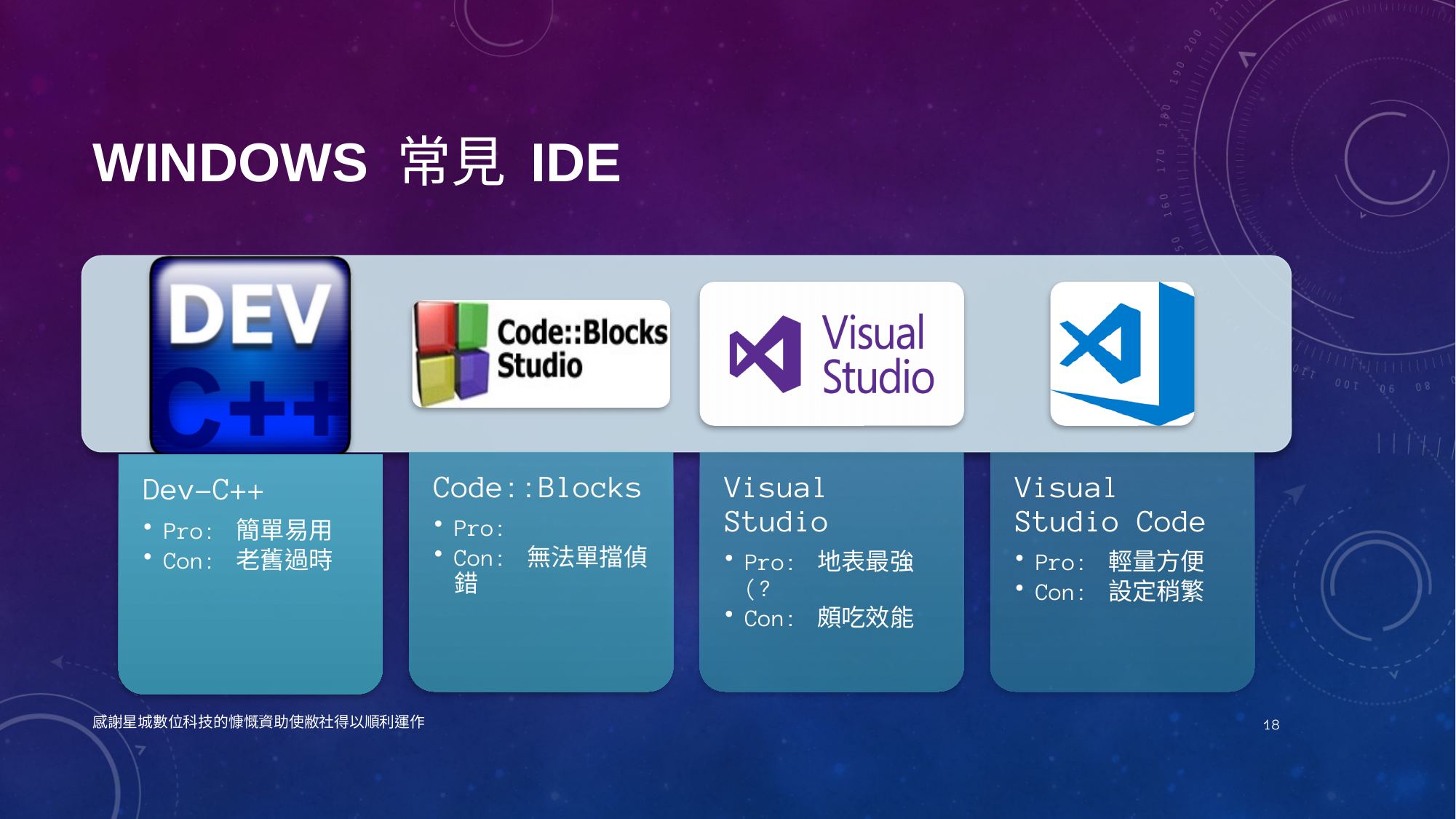

# Windows 常見 IDE
Dev-C++
Pro: 簡單易用
Con: 老舊過時
Code::Blocks
Pro:
Con: 無法單擋偵錯
Visual Studio
Pro: 地表最強(?
Con: 頗吃效能
Visual Studio Code
Pro: 輕量方便
Con: 設定稍繁
感謝星城數位科技的慷慨資助使敝社得以順利運作
18